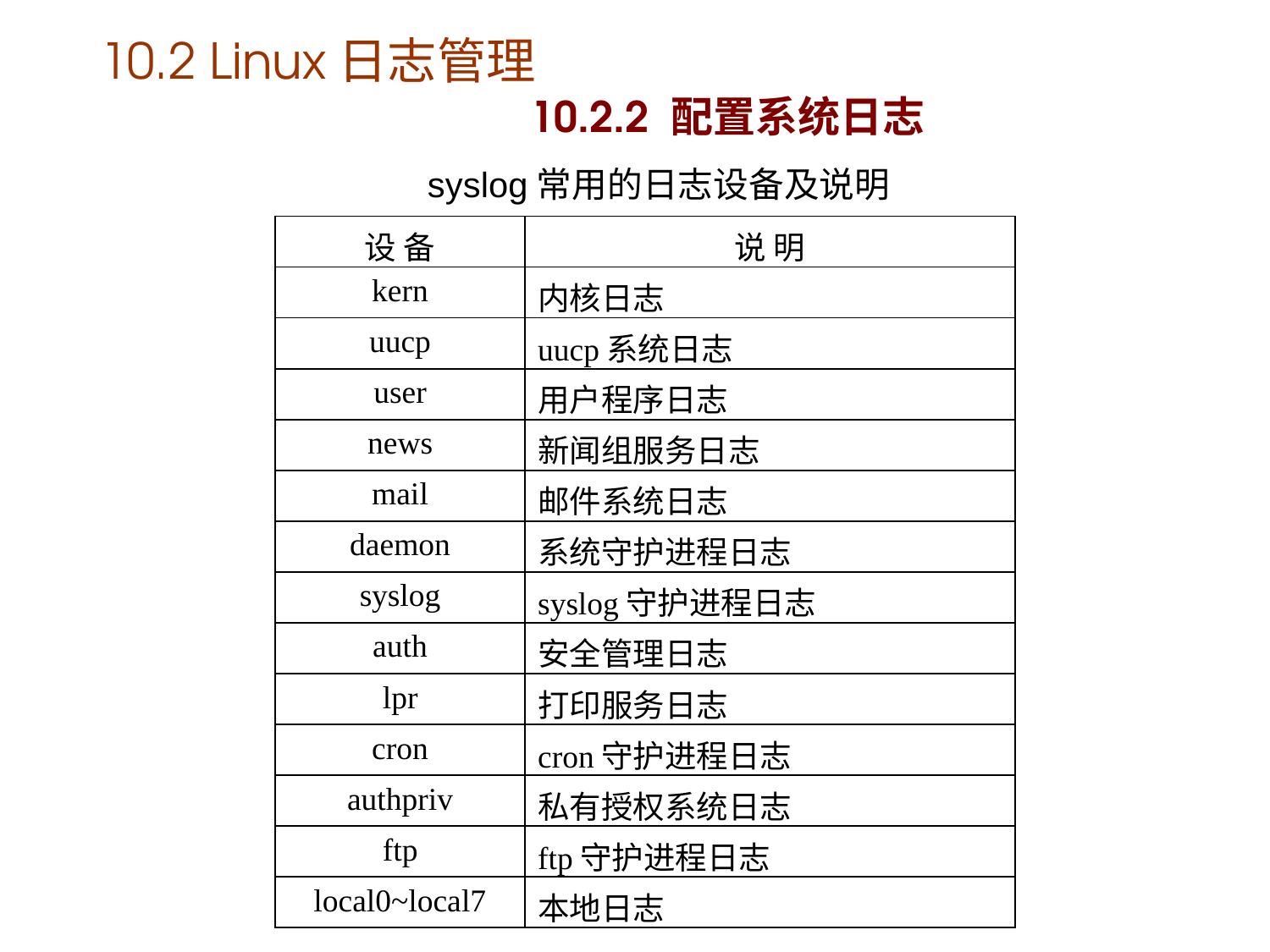

# 10.2 Linux日志管理 10.2.2 配置系统日志
syslog常用的日志设备及说明
| 设 备 | 说 明 |
| --- | --- |
| kern | 内核日志 |
| uucp | uucp系统日志 |
| user | 用户程序日志 |
| news | 新闻组服务日志 |
| mail | 邮件系统日志 |
| daemon | 系统守护进程日志 |
| syslog | syslog守护进程日志 |
| auth | 安全管理日志 |
| lpr | 打印服务日志 |
| cron | cron守护进程日志 |
| authpriv | 私有授权系统日志 |
| ftp | ftp守护进程日志 |
| local0~local7 | 本地日志 |